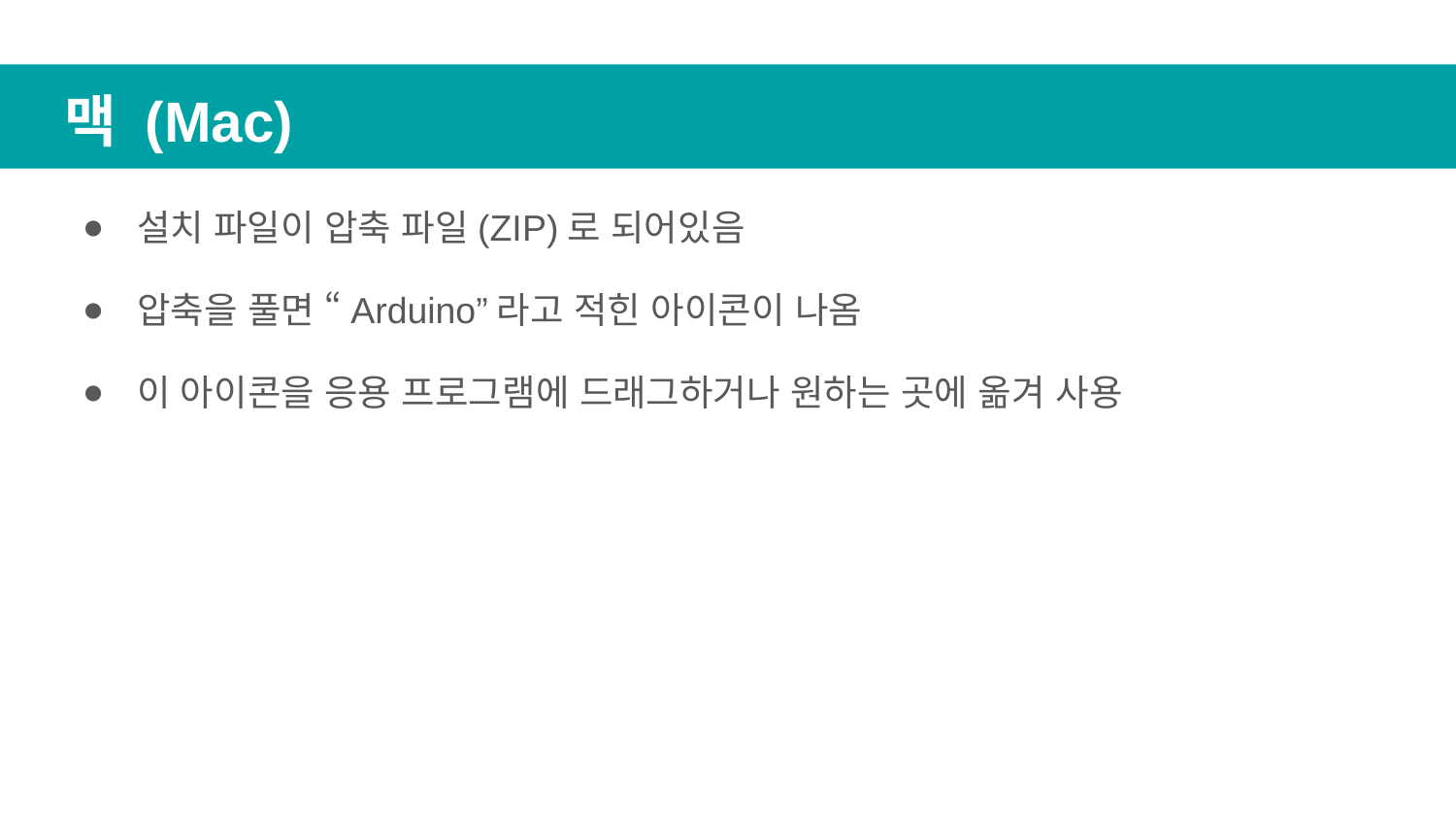

# 맥 (Mac)
설치 파일이 압축 파일(ZIP)로 되어있음
압축을 풀면 “Arduino”라고 적힌 아이콘이 나옴
이 아이콘을 응용 프로그램에 드래그하거나 원하는 곳에 옮겨 사용